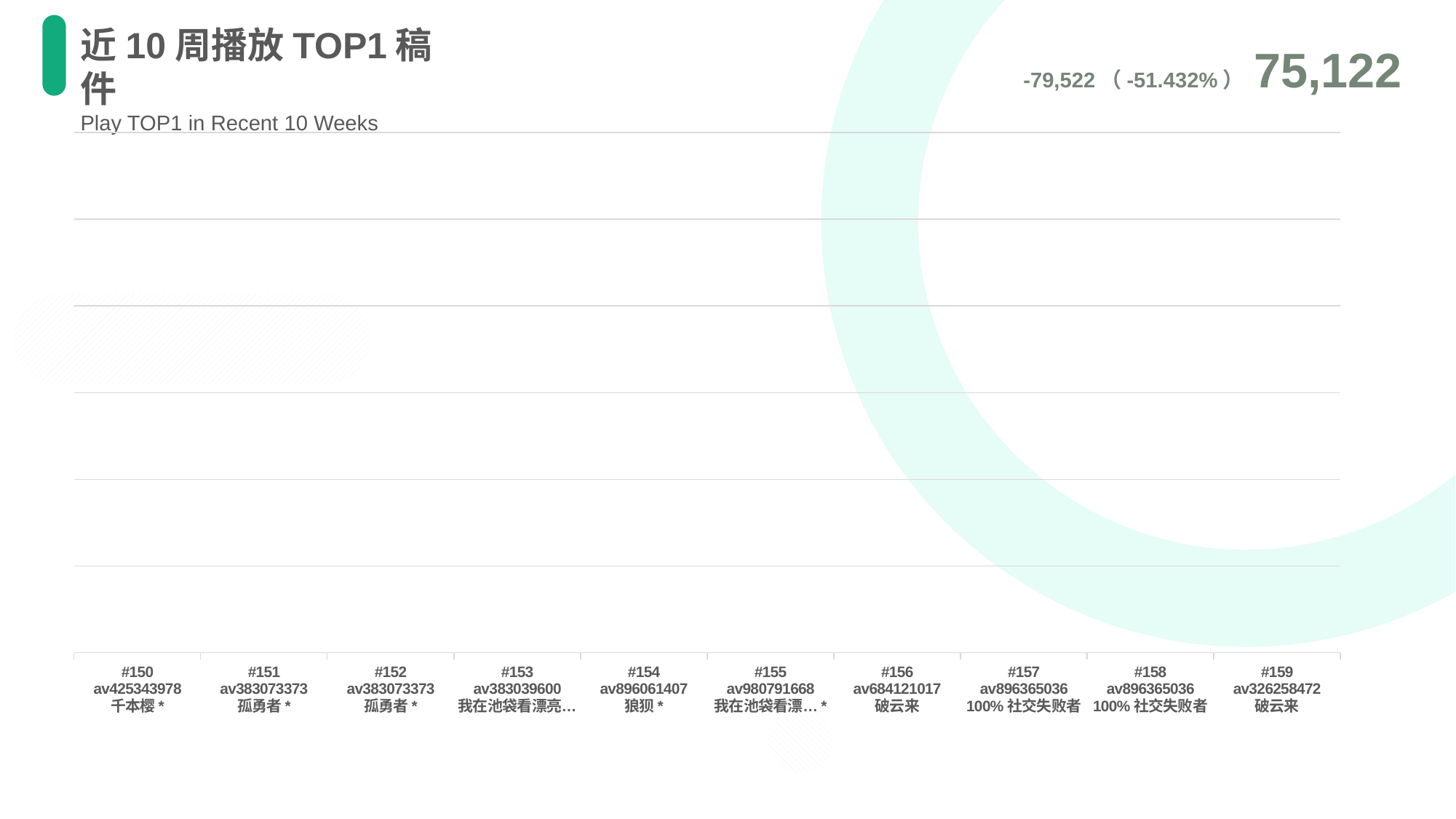

近10周播放TOP1稿件
Play TOP1 in Recent 10 Weeks
-79,522（-51.432%） 75,122

[unsupported chart]